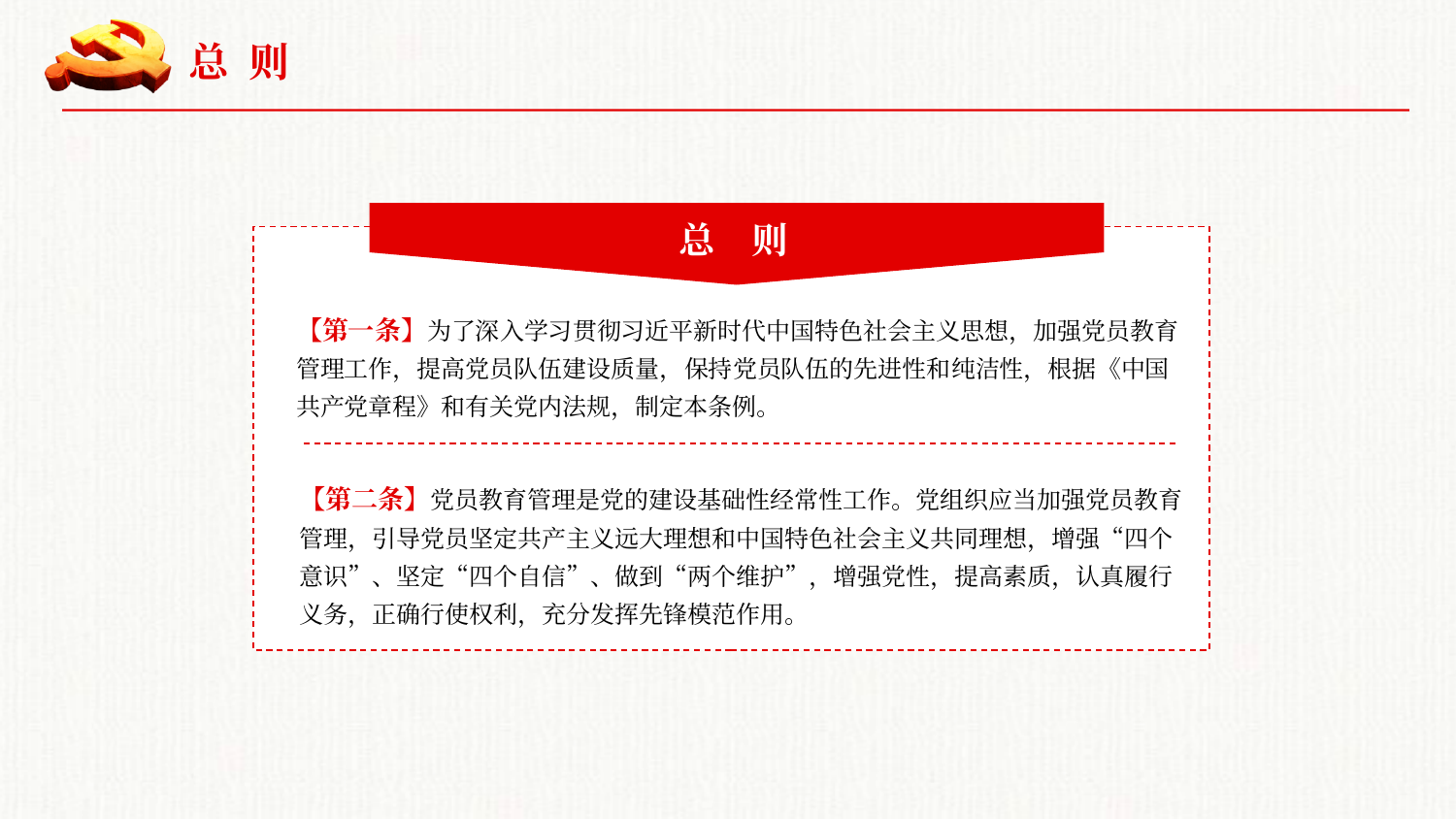

总  则

总    则

【第一条】为了深入学习贯彻习近平新时代中国特色社会主义思想，加强党员教育管理工作，提高党员队伍建设质量，保持党员队伍的先进性和纯洁性，根据《中国共产党章程》和有关党内法规，制定本条例。
【第二条】党员教育管理是党的建设基础性经常性工作。党组织应当加强党员教育管理，引导党员坚定共产主义远大理想和中国特色社会主义共同理想，增强“四个意识”、坚定“四个自信”、做到“两个维护”，增强党性，提高素质，认真履行义务，正确行使权利，充分发挥先锋模范作用。